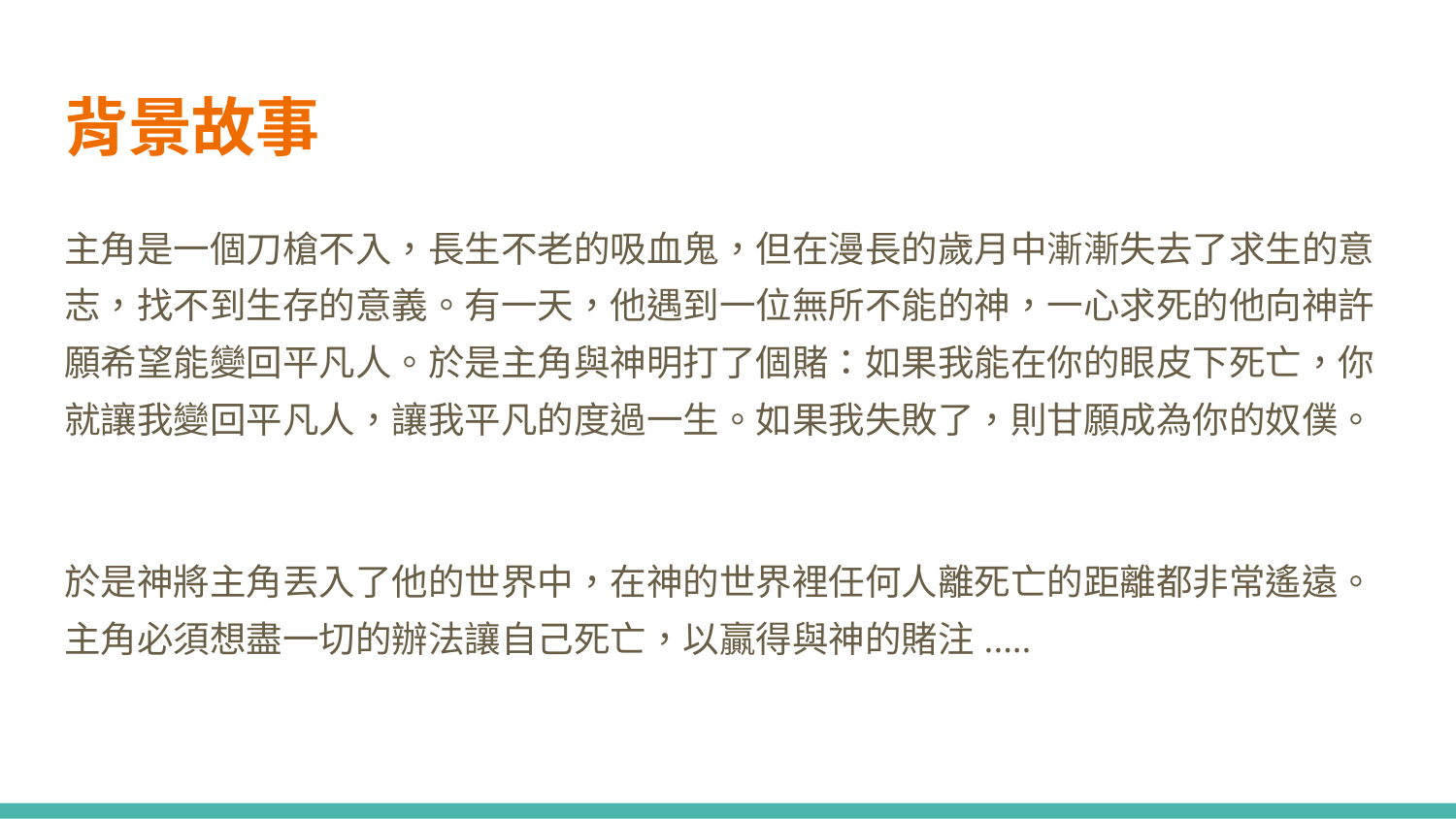

# 背景故事
主角是一個刀槍不入，長生不老的吸血鬼，但在漫長的歲月中漸漸失去了求生的意志，找不到生存的意義。有一天，他遇到一位無所不能的神，一心求死的他向神許願希望能變回平凡人。於是主角與神明打了個賭：如果我能在你的眼皮下死亡，你就讓我變回平凡人，讓我平凡的度過一生。如果我失敗了，則甘願成為你的奴僕。

於是神將主角丟入了他的世界中，在神的世界裡任何人離死亡的距離都非常遙遠。主角必須想盡一切的辦法讓自己死亡，以贏得與神的賭注.....